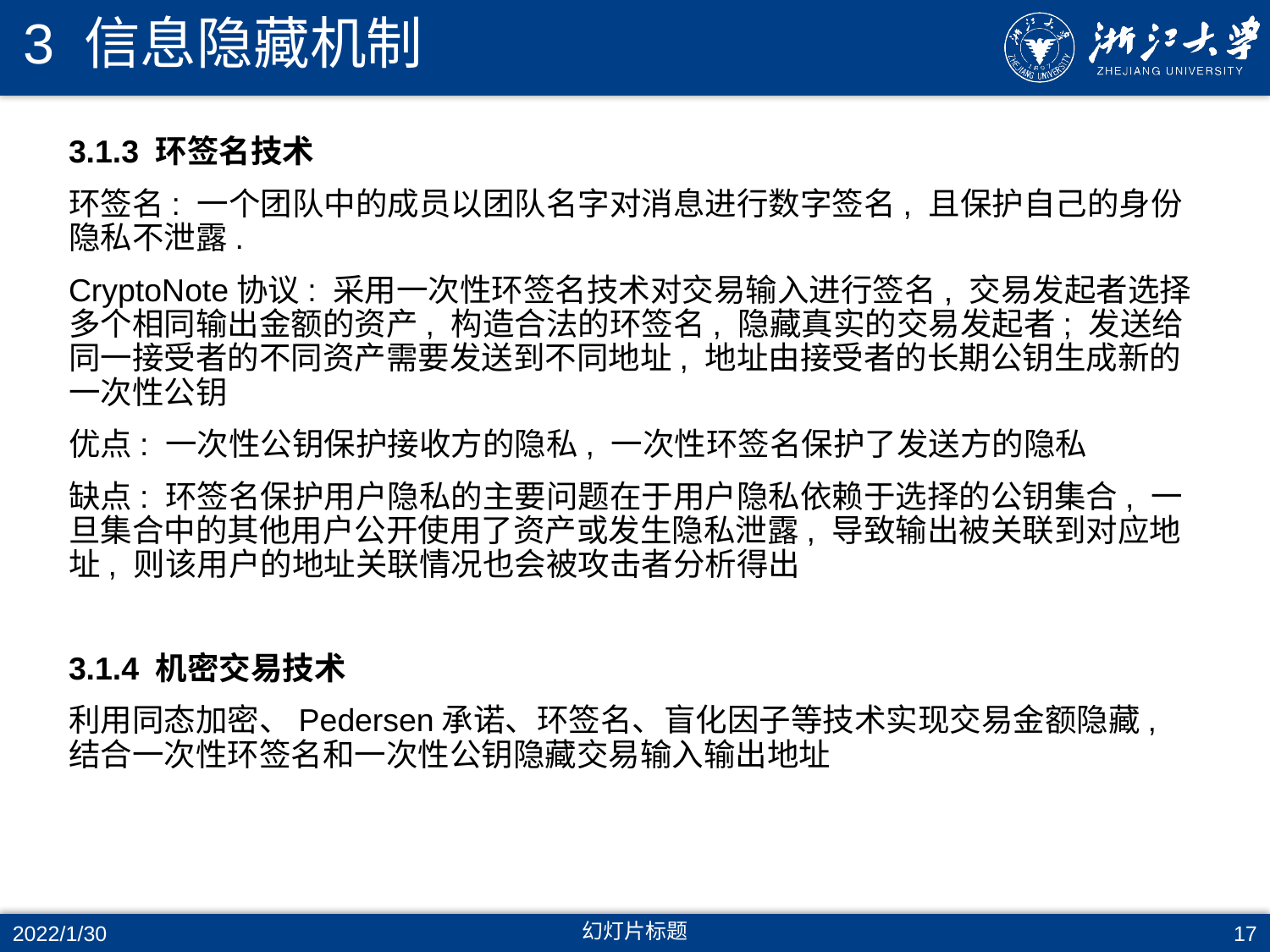

# 3 信息隐藏机制
3.1.3 环签名技术
环签名: 一个团队中的成员以团队名字对消息进行数字签名, 且保护自己的身份隐私不泄露.
CryptoNote协议: 采用一次性环签名技术对交易输入进行签名, 交易发起者选择多个相同输出金额的资产, 构造合法的环签名, 隐藏真实的交易发起者; 发送给同一接受者的不同资产需要发送到不同地址, 地址由接受者的长期公钥生成新的一次性公钥
优点: 一次性公钥保护接收方的隐私, 一次性环签名保护了发送方的隐私
缺点: 环签名保护用户隐私的主要问题在于用户隐私依赖于选择的公钥集合, 一旦集合中的其他用户公开使用了资产或发生隐私泄露, 导致输出被关联到对应地址, 则该用户的地址关联情况也会被攻击者分析得出

3.1.4 机密交易技术
利用同态加密、Pedersen承诺、环签名、盲化因子等技术实现交易金额隐藏, 结合一次性环签名和一次性公钥隐藏交易输入输出地址

2022/1/30
幻灯片标题
17